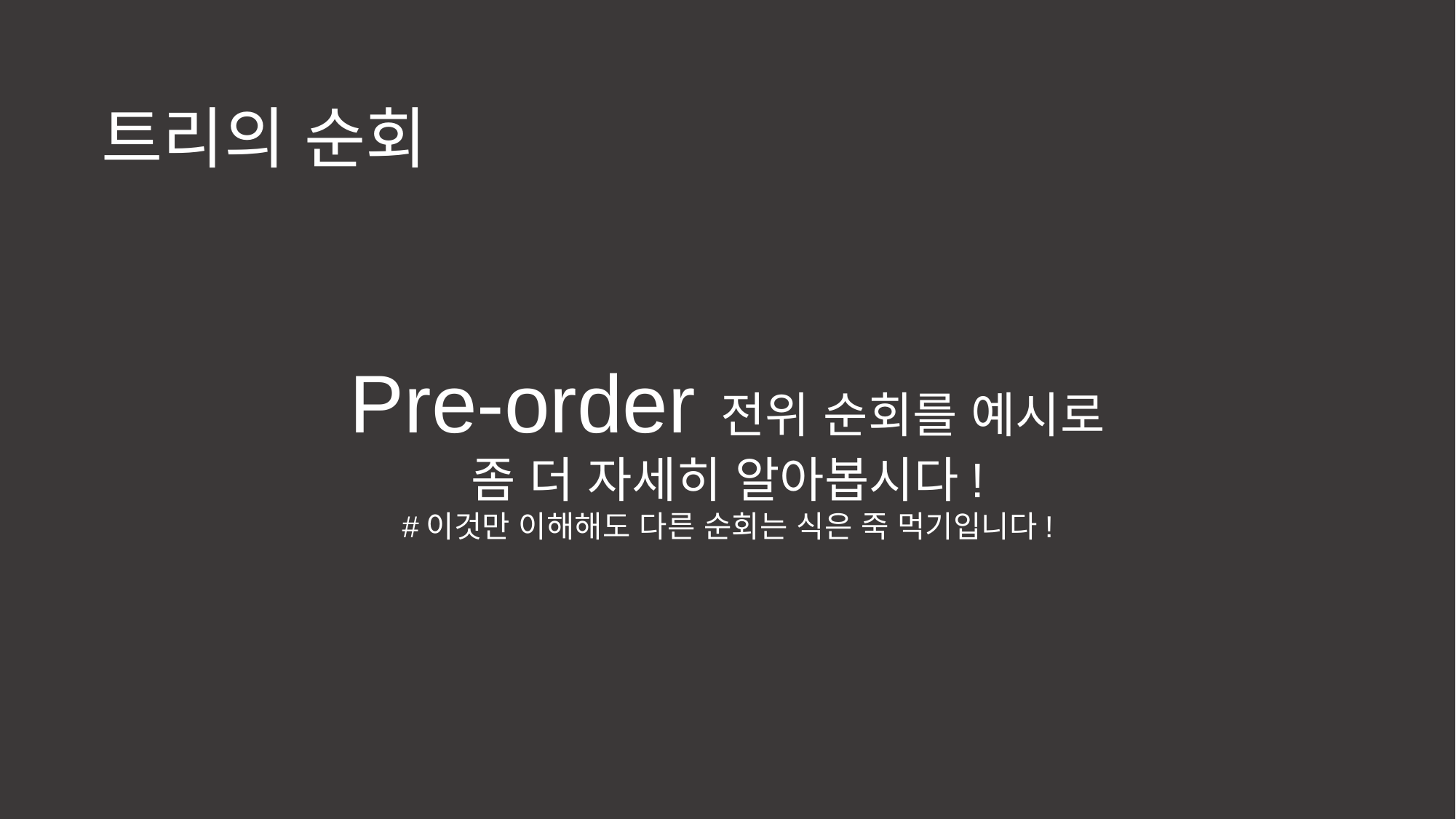

트리의 순회

Pre-order 전위 순회를 예시로
좀 더 자세히 알아봅시다!
#이것만 이해해도 다른 순회는 식은 죽 먹기입니다!